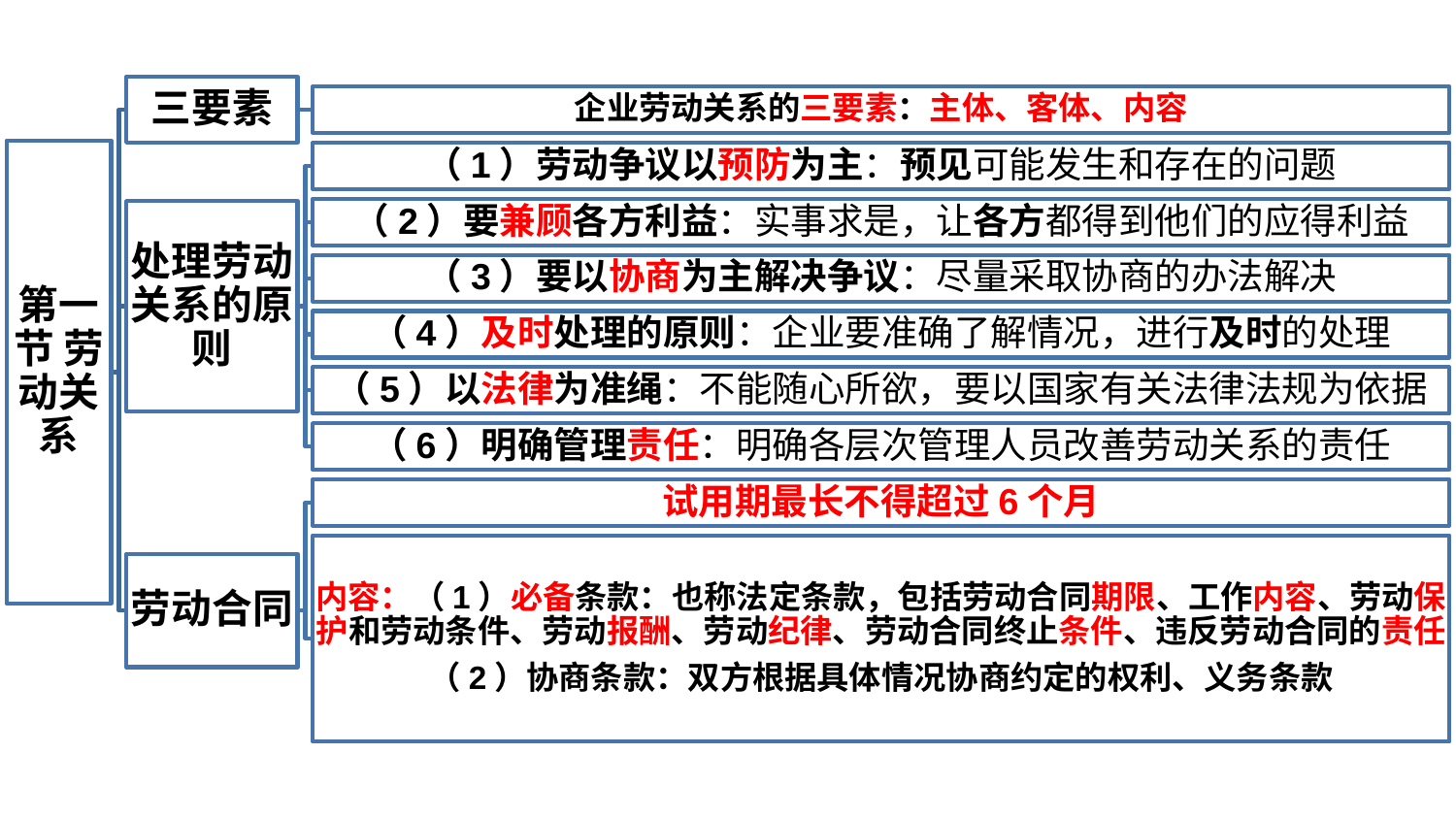

第一节 劳动关系
三要素
企业劳动关系的三要素：主体、客体、内容
处理劳动关系的原则
（1）劳动争议以预防为主：预见可能发生和存在的问题
（2）要兼顾各方利益：实事求是，让各方都得到他们的应得利益
（3）要以协商为主解决争议：尽量采取协商的办法解决
（4）及时处理的原则：企业要准确了解情况，进行及时的处理
（5）以法律为准绳：不能随心所欲，要以国家有关法律法规为依据
（6）明确管理责任：明确各层次管理人员改善劳动关系的责任
劳动合同
试用期最长不得超过6个月
内容：（1）必备条款：也称法定条款，包括劳动合同期限、工作内容、劳动保护和劳动条件、劳动报酬、劳动纪律、劳动合同终止条件、违反劳动合同的责任
（2）协商条款：双方根据具体情况协商约定的权利、义务条款
多题型